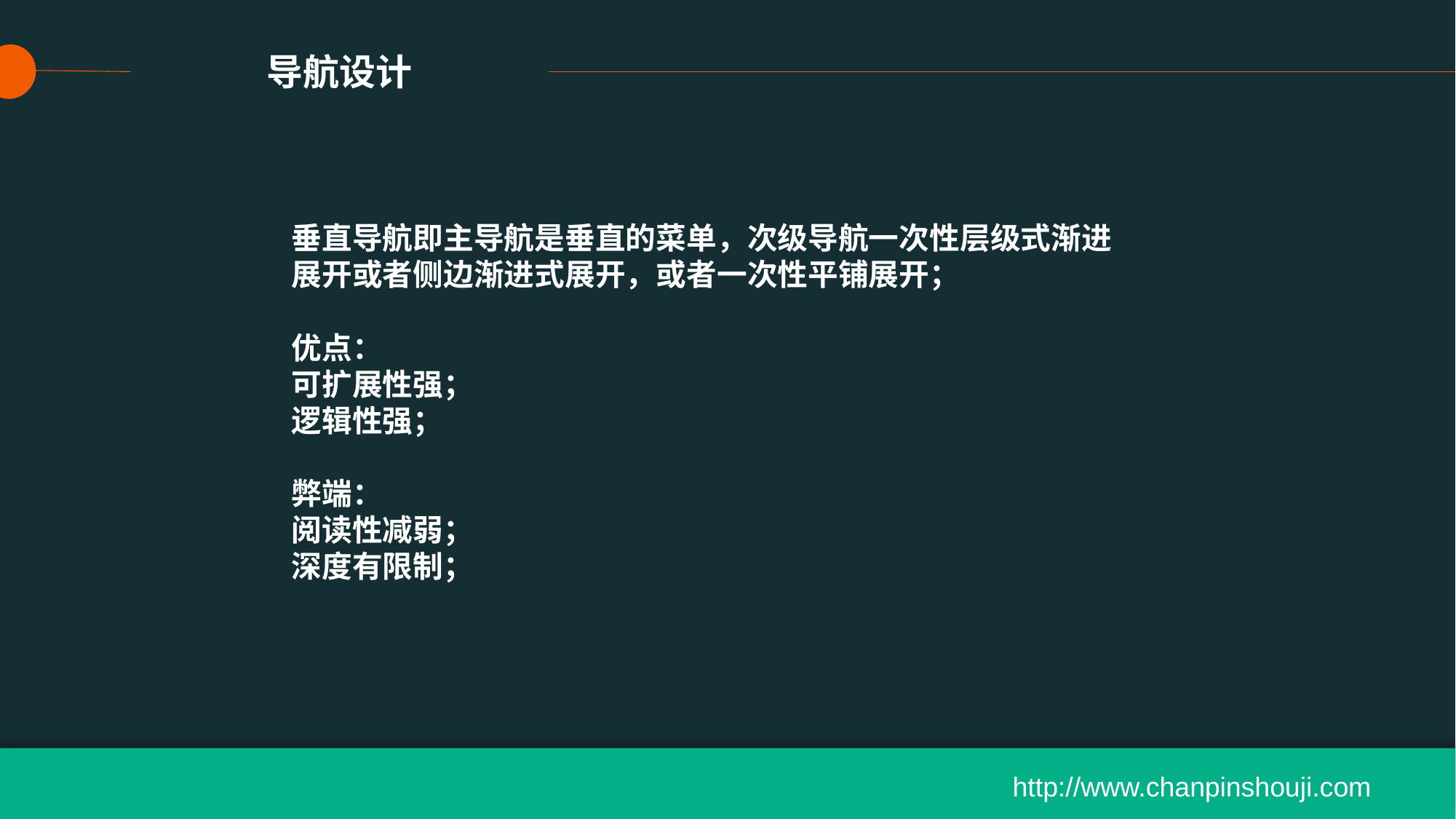

导航设计
垂直导航即主导航是垂直的菜单，次级导航一次性层级式渐进展开或者侧边渐进式展开，或者一次性平铺展开；

优点：
可扩展性强；
逻辑性强；

弊端：
阅读性减弱；
深度有限制；
http://www.chanpinshouji.com